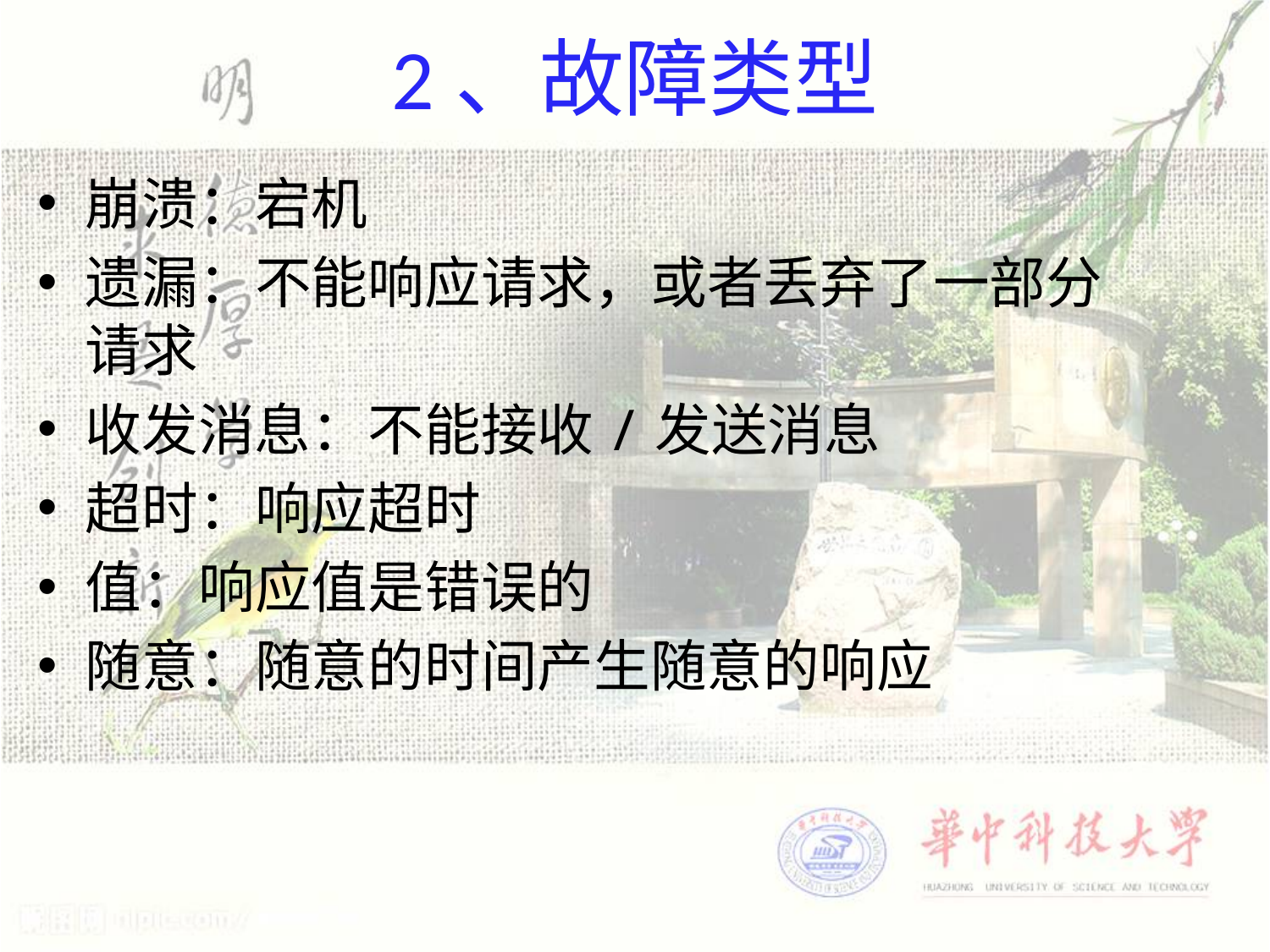

# 2、故障类型
崩溃：宕机
遗漏：不能响应请求，或者丢弃了一部分请求
收发消息：不能接收/发送消息
超时：响应超时
值：响应值是错误的
随意：随意的时间产生随意的响应